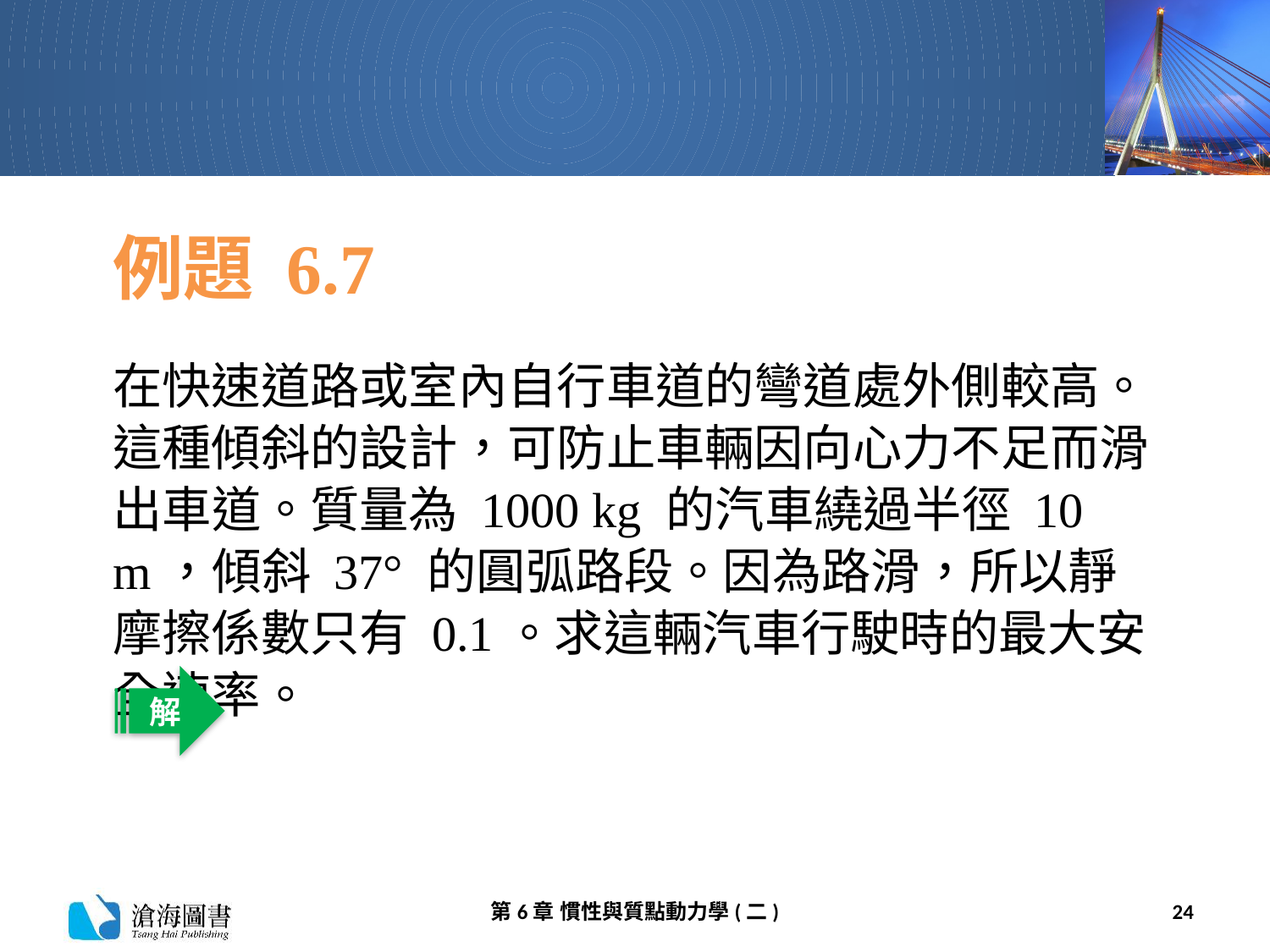

# 例題 6.7
在快速道路或室內自行車道的彎道處外側較高。這種傾斜的設計，可防止車輛因向心力不足而滑出車道。質量為 1000 kg 的汽車繞過半徑 10 m，傾斜 37° 的圓弧路段。因為路滑，所以靜摩擦係數只有 0.1。求這輛汽車行駛時的最大安全速率。

解
第6章 慣性與質點動力學(二)
24